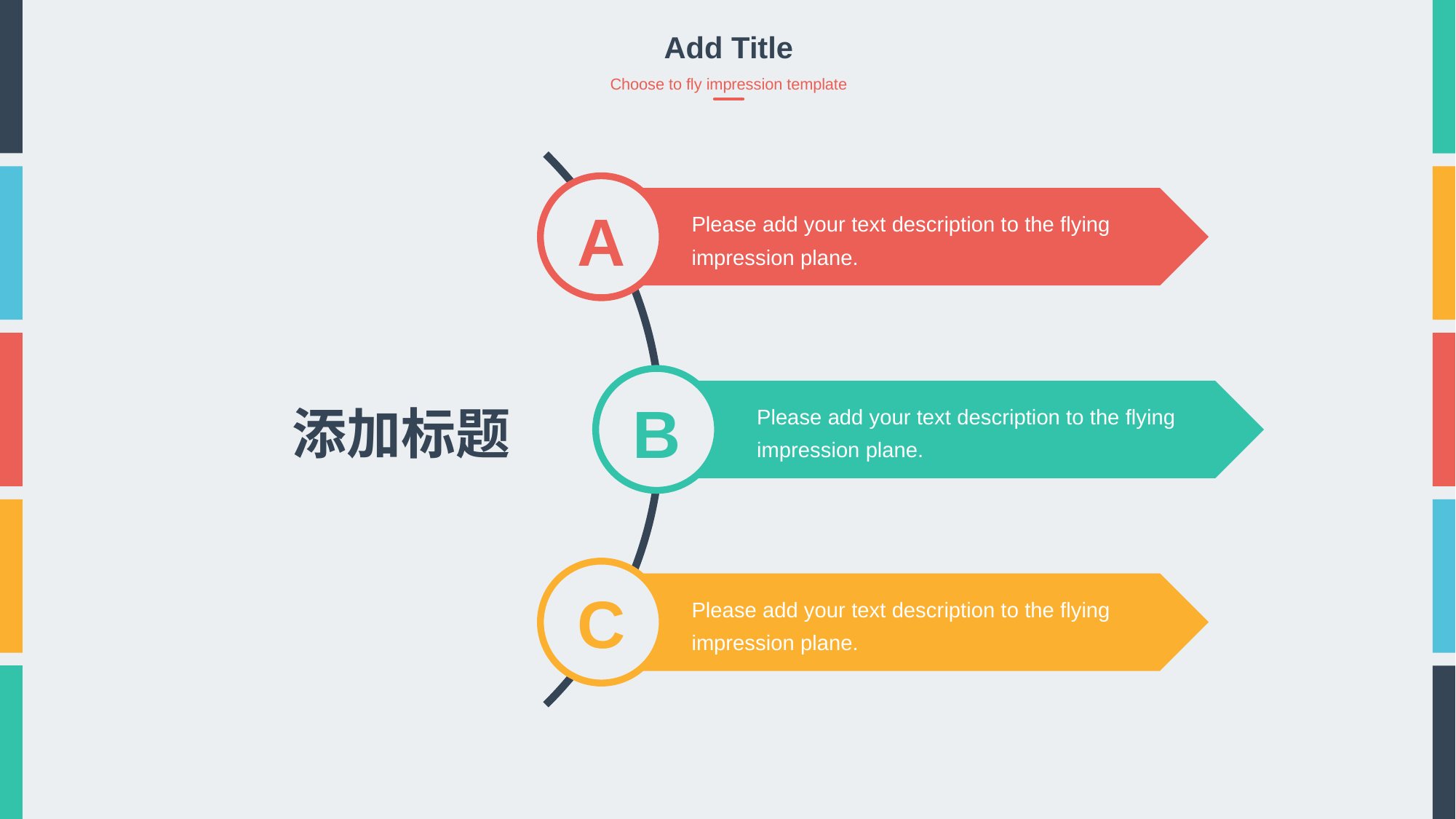

Add Title

Choose to fly impression template

A
Please add your text description to the flying impression plane.

B
Please add your text description to the flying impression plane.
添加标题

C
Please add your text description to the flying impression plane.